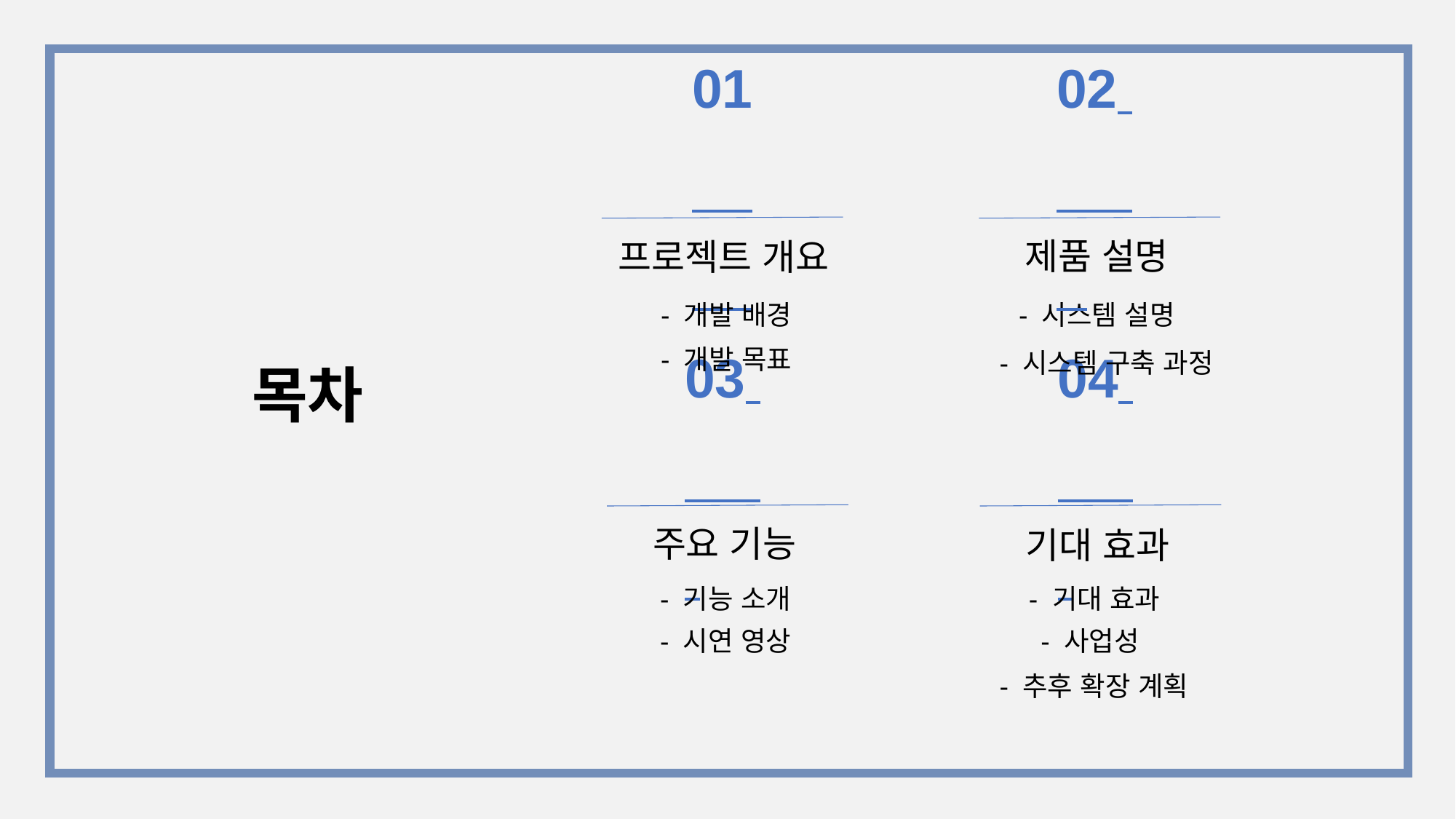

01
02
제품 설명
프로젝트 개요
- 개발 배경
- 시스템 설명
- 개발 목표
목차
- 시스템 구축 과정
03
04
주요 기능
기대 효과
- 기능 소개
- 기대 효과
- 시연 영상
- 사업성

- 추후 확장 계획